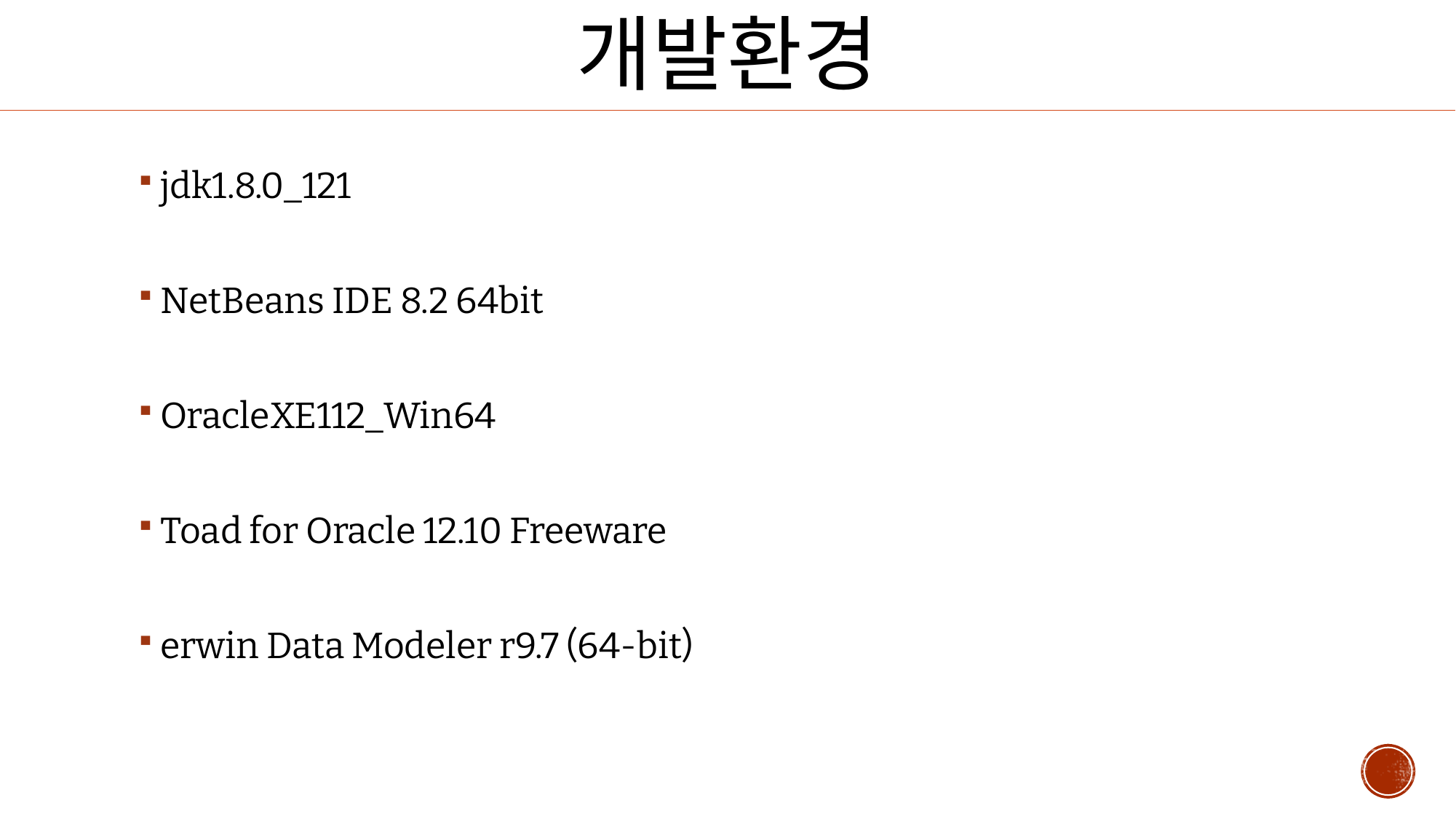

# 개발환경
jdk1.8.0_121

NetBeans IDE 8.2 64bit

OracleXE112_Win64

Toad for Oracle 12.10 Freeware

erwin Data Modeler r9.7 (64-bit)